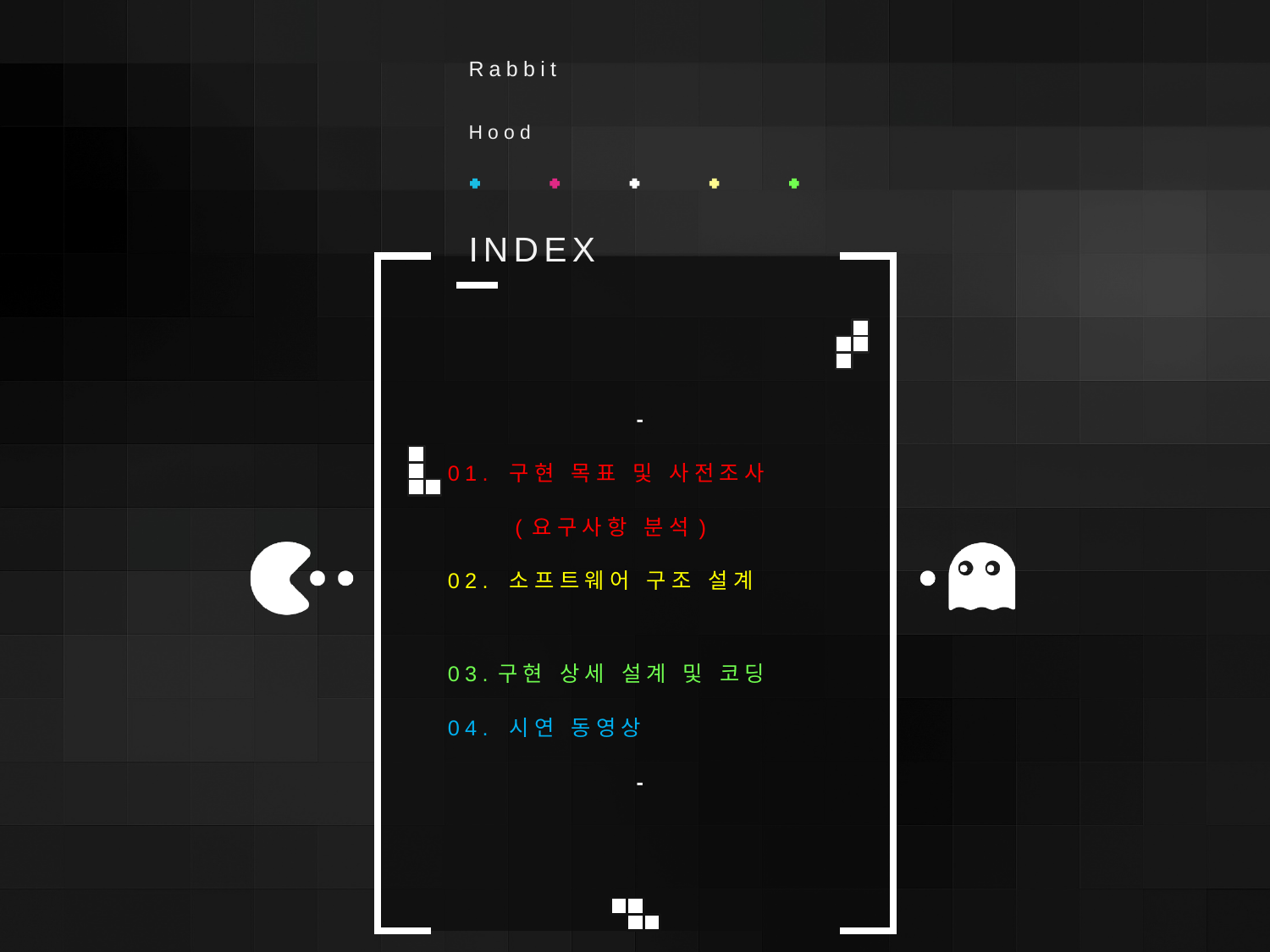

Rabbit
Hood
INDEX
-
01. 구현 목표 및 사전조사
      (요구사항 분석)
02. 소프트웨어 구조 설계
03.구현 상세 설계 및 코딩
04. 시연 동영상
-